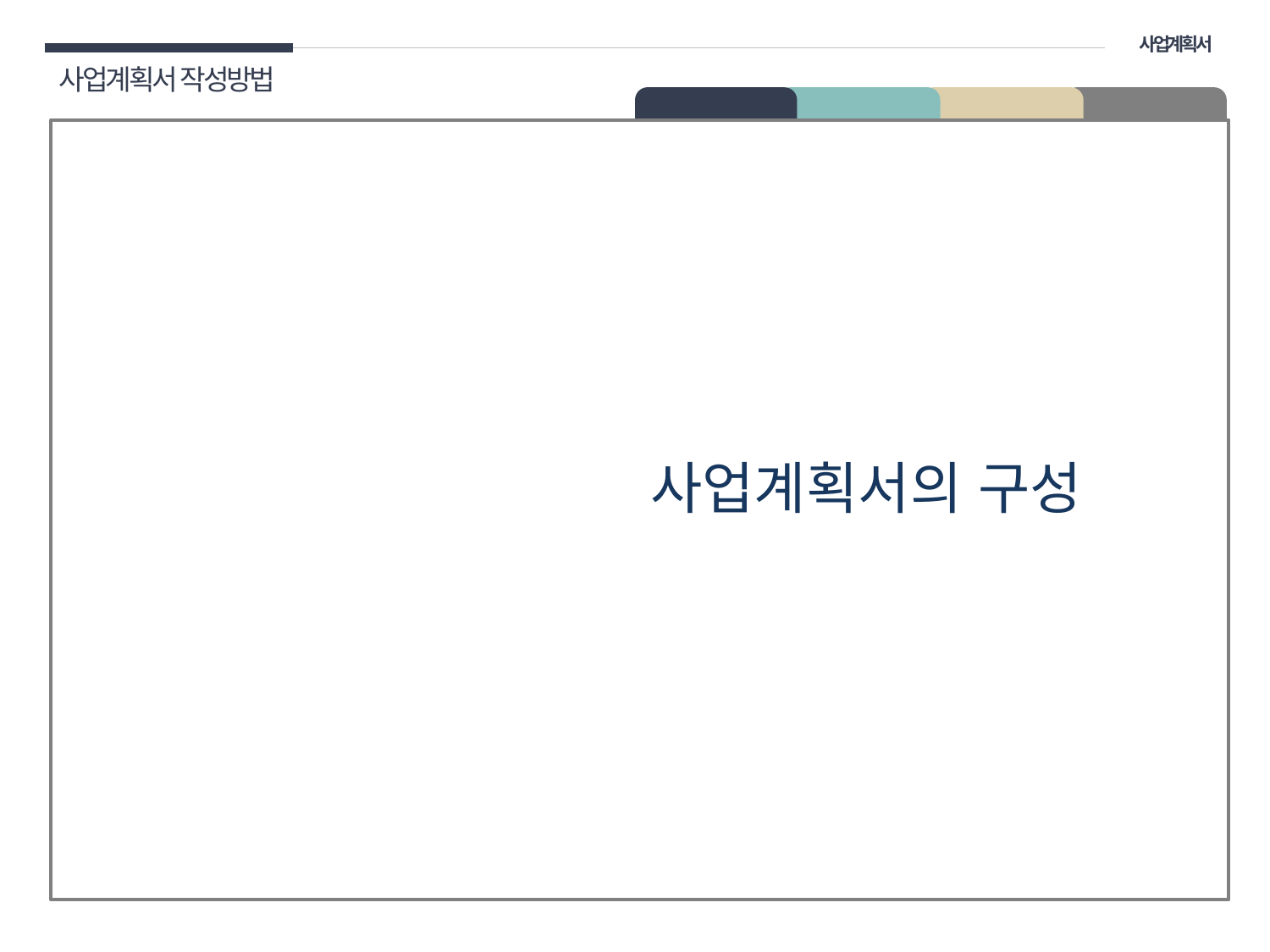

사업계획서
사업계획서 작성방법
02 구성

사업계획서의 구성